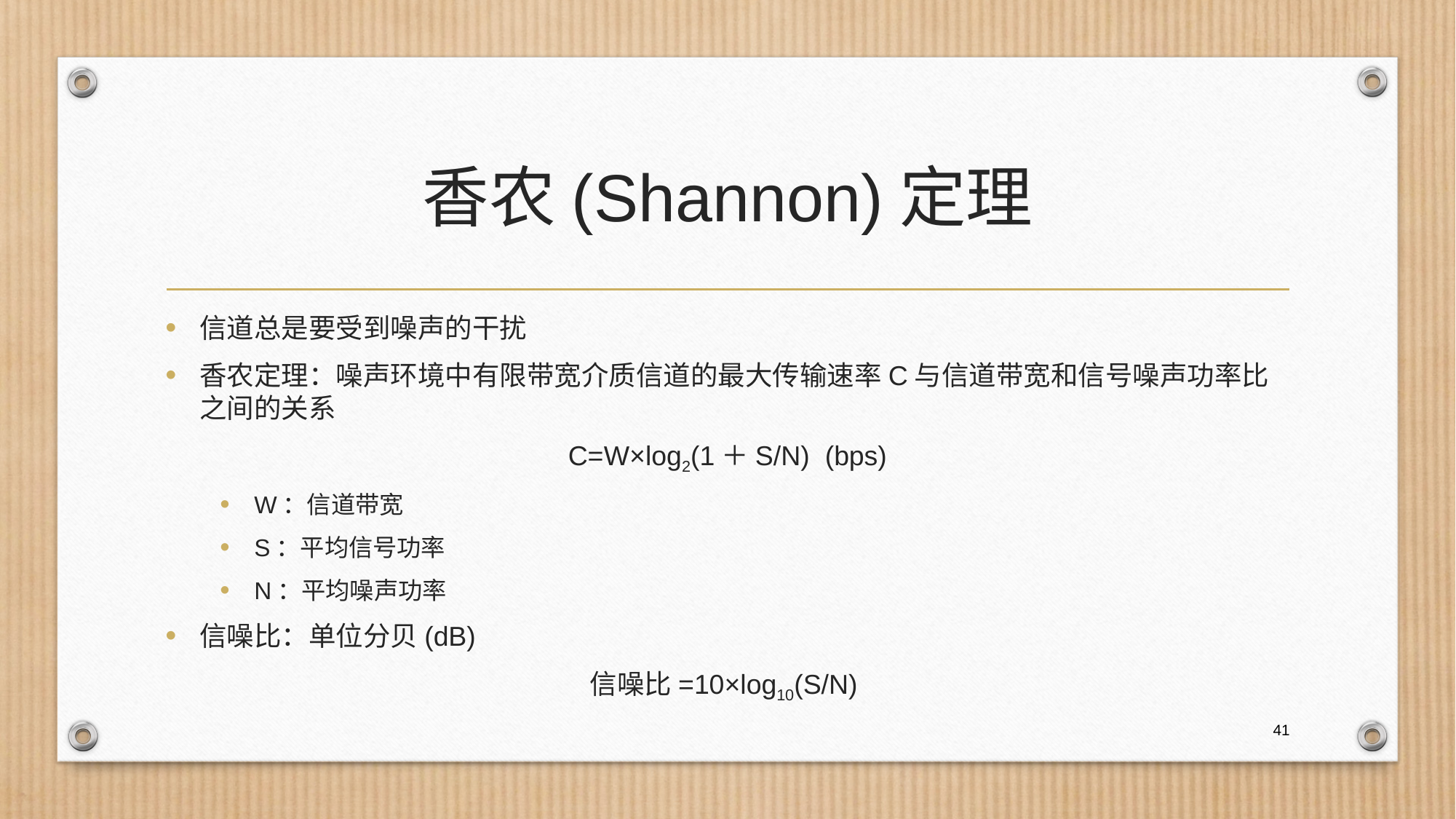

# 香农(Shannon)定理
信道总是要受到噪声的干扰
香农定理：噪声环境中有限带宽介质信道的最大传输速率C与信道带宽和信号噪声功率比之间的关系
C=W×log2(1＋S/N)  (bps)
W：信道带宽
S：平均信号功率
N：平均噪声功率
信噪比：单位分贝(dB)
信噪比=10×log10(S/N)
41